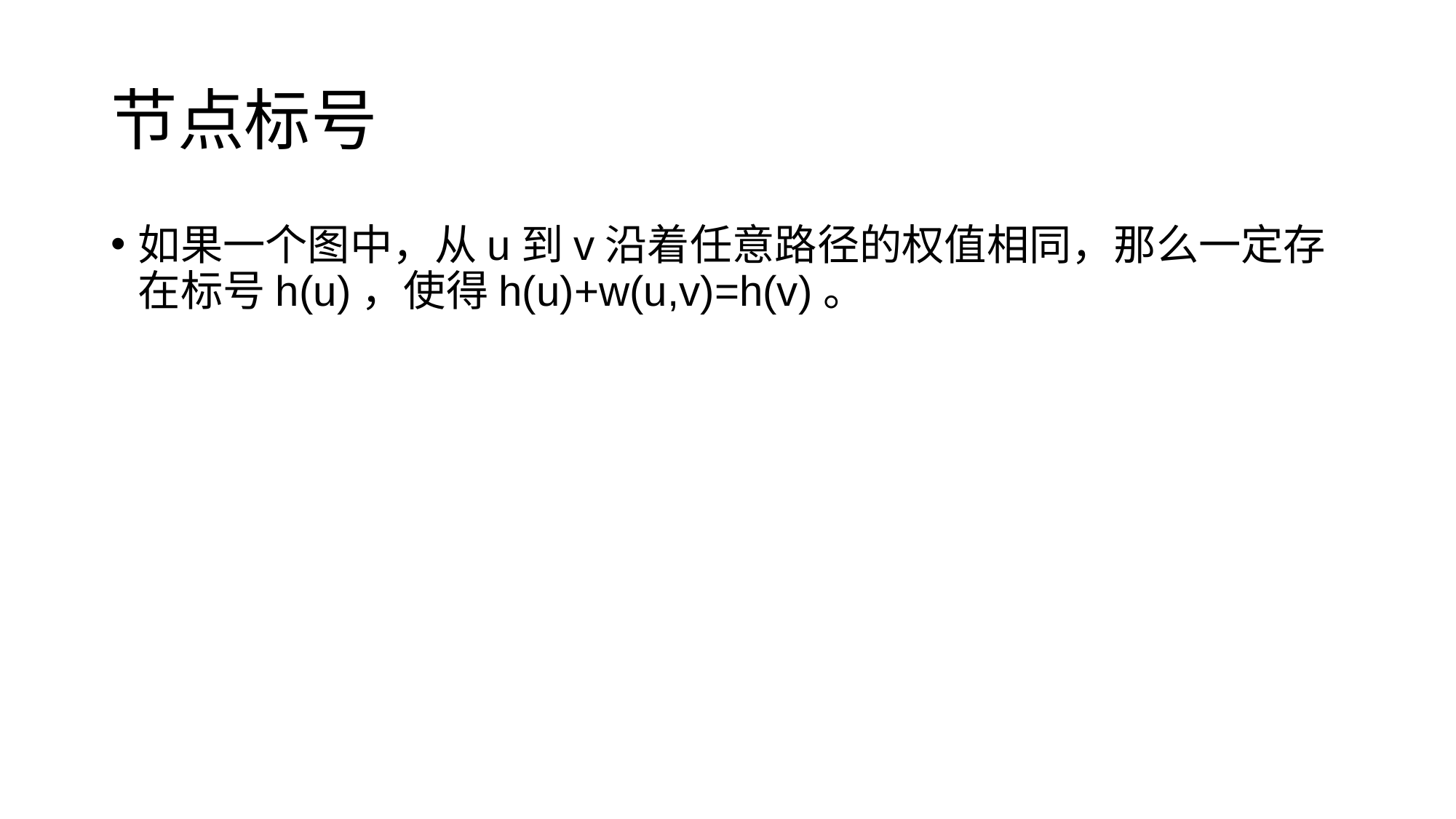

# 节点标号
如果一个图中，从u到v沿着任意路径的权值相同，那么一定存在标号h(u)，使得h(u)+w(u,v)=h(v)。